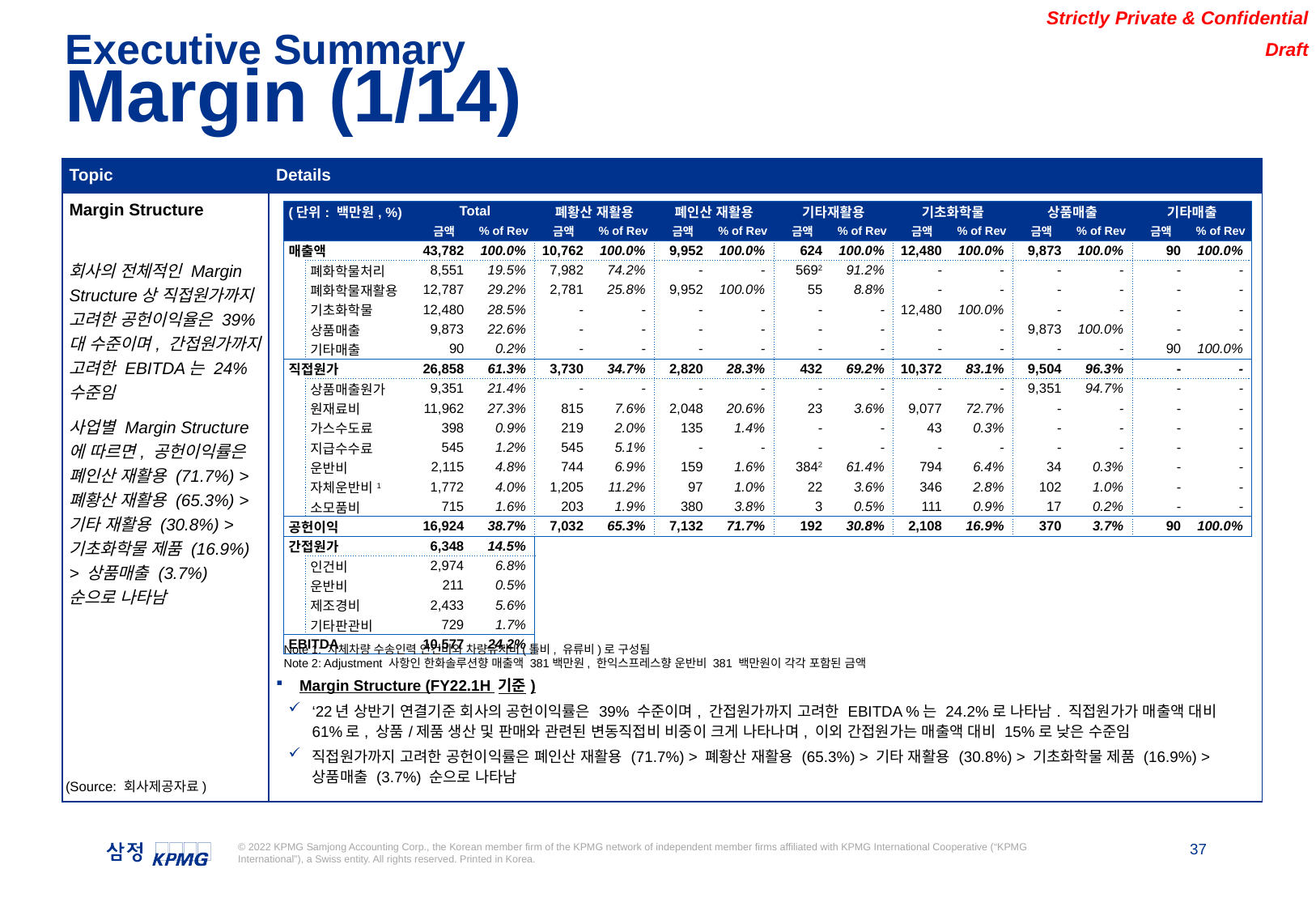

Executive Summary
Margin (1/14)
| Topic | Details |
| --- | --- |
| Margin Structure 회사의 전체적인 Margin Structure상 직접원가까지 고려한 공헌이익율은 39%대 수준이며, 간접원가까지 고려한 EBITDA는 24% 수준임 사업별 Margin Structure에 따르면, 공헌이익률은 폐인산 재활용 (71.7%) > 폐황산 재활용 (65.3%) > 기타 재활용 (30.8%) > 기초화학물 제품 (16.9%) > 상품매출 (3.7%) 순으로 나타남 | Margin Structure (FY22.1H 기준) ‘22년 상반기 연결기준 회사의 공헌이익률은 39% 수준이며, 간접원가까지 고려한 EBITDA %는 24.2%로 나타남. 직접원가가 매출액 대비 61%로, 상품/제품 생산 및 판매와 관련된 변동직접비 비중이 크게 나타나며, 이외 간접원가는 매출액 대비 15%로 낮은 수준임 직접원가까지 고려한 공헌이익률은 폐인산 재활용 (71.7%) > 폐황산 재활용 (65.3%) > 기타 재활용 (30.8%) > 기초화학물 제품 (16.9%) > 상품매출 (3.7%) 순으로 나타남 |
| (단위: 백만원, %) |  | Total |  | 폐황산 재활용 |  | 폐인산 재활용 |  | 기타재활용 |  | 기초화학물 |  | 상품매출 |  | 기타매출 |  |
| --- | --- | --- | --- | --- | --- | --- | --- | --- | --- | --- | --- | --- | --- | --- | --- |
|  |  | 금액 | % of Rev | 금액 | % of Rev | 금액 | % of Rev | 금액 | % of Rev | 금액 | % of Rev | 금액 | % of Rev | 금액 | % of Rev |
| 매출액 |  | 43,782 | 100.0% | 10,762 | 100.0% | 9,952 | 100.0% | 624 | 100.0% | 12,480 | 100.0% | 9,873 | 100.0% | 90 | 100.0% |
|  | 폐화학물처리 | 8,551 | 19.5% | 7,982 | 74.2% | - | - | 5692 | 91.2% | - | - | - | - | - | - |
|  | 폐화학물재활용 | 12,787 | 29.2% | 2,781 | 25.8% | 9,952 | 100.0% | 55 | 8.8% | - | - | - | - | - | - |
|  | 기초화학물 | 12,480 | 28.5% | - | - | - | - | - | - | 12,480 | 100.0% | - | - | - | - |
|  | 상품매출 | 9,873 | 22.6% | - | - | - | - | - | - | - | - | 9,873 | 100.0% | - | - |
|  | 기타매출 | 90 | 0.2% | - | - | - | - | - | - | - | - | - | - | 90 | 100.0% |
| 직접원가 |  | 26,858 | 61.3% | 3,730 | 34.7% | 2,820 | 28.3% | 432 | 69.2% | 10,372 | 83.1% | 9,504 | 96.3% | - | - |
|  | 상품매출원가 | 9,351 | 21.4% | - | - | - | - | - | - | - | - | 9,351 | 94.7% | - | - |
|  | 원재료비 | 11,962 | 27.3% | 815 | 7.6% | 2,048 | 20.6% | 23 | 3.6% | 9,077 | 72.7% | - | - | - | - |
|  | 가스수도료 | 398 | 0.9% | 219 | 2.0% | 135 | 1.4% | - | - | 43 | 0.3% | - | - | - | - |
|  | 지급수수료 | 545 | 1.2% | 545 | 5.1% | - | - | - | - | - | - | - | - | - | - |
|  | 운반비 | 2,115 | 4.8% | 744 | 6.9% | 159 | 1.6% | 3842 | 61.4% | 794 | 6.4% | 34 | 0.3% | - | - |
|  | 자체운반비1 | 1,772 | 4.0% | 1,205 | 11.2% | 97 | 1.0% | 22 | 3.6% | 346 | 2.8% | 102 | 1.0% | - | - |
|  | 소모품비 | 715 | 1.6% | 203 | 1.9% | 380 | 3.8% | 3 | 0.5% | 111 | 0.9% | 17 | 0.2% | - | - |
| 공헌이익 |  | 16,924 | 38.7% | 7,032 | 65.3% | 7,132 | 71.7% | 192 | 30.8% | 2,108 | 16.9% | 370 | 3.7% | 90 | 100.0% |
| 간접원가 |  | 6,348 | 14.5% |  |  |  |  |  |  |  |  |  |  |  |  |
|  | 인건비 | 2,974 | 6.8% |  |  |  |  |  |  |  |  |  |  |  |  |
|  | 운반비 | 211 | 0.5% |  |  |  |  |  |  |  |  |  |  |  |  |
|  | 제조경비 | 2,433 | 5.6% |  |  |  |  |  |  |  |  |  |  |  |  |
|  | 기타판관비 | 729 | 1.7% |  |  |  |  |  |  |  |  |  |  |  |  |
| EBITDA |  | 10,577 | 24.2% |  |  |  |  |  |  |  |  |  |  |  |  |
Note 1: 자체차량 수송인력 인건비와 차량유지비(톨비, 유류비)로 구성됨
Note 2: Adjustment 사항인 한화솔루션향 매출액 381백만원, 한익스프레스향 운반비 381 백만원이 각각 포함된 금액

(Source: 회사제공자료)